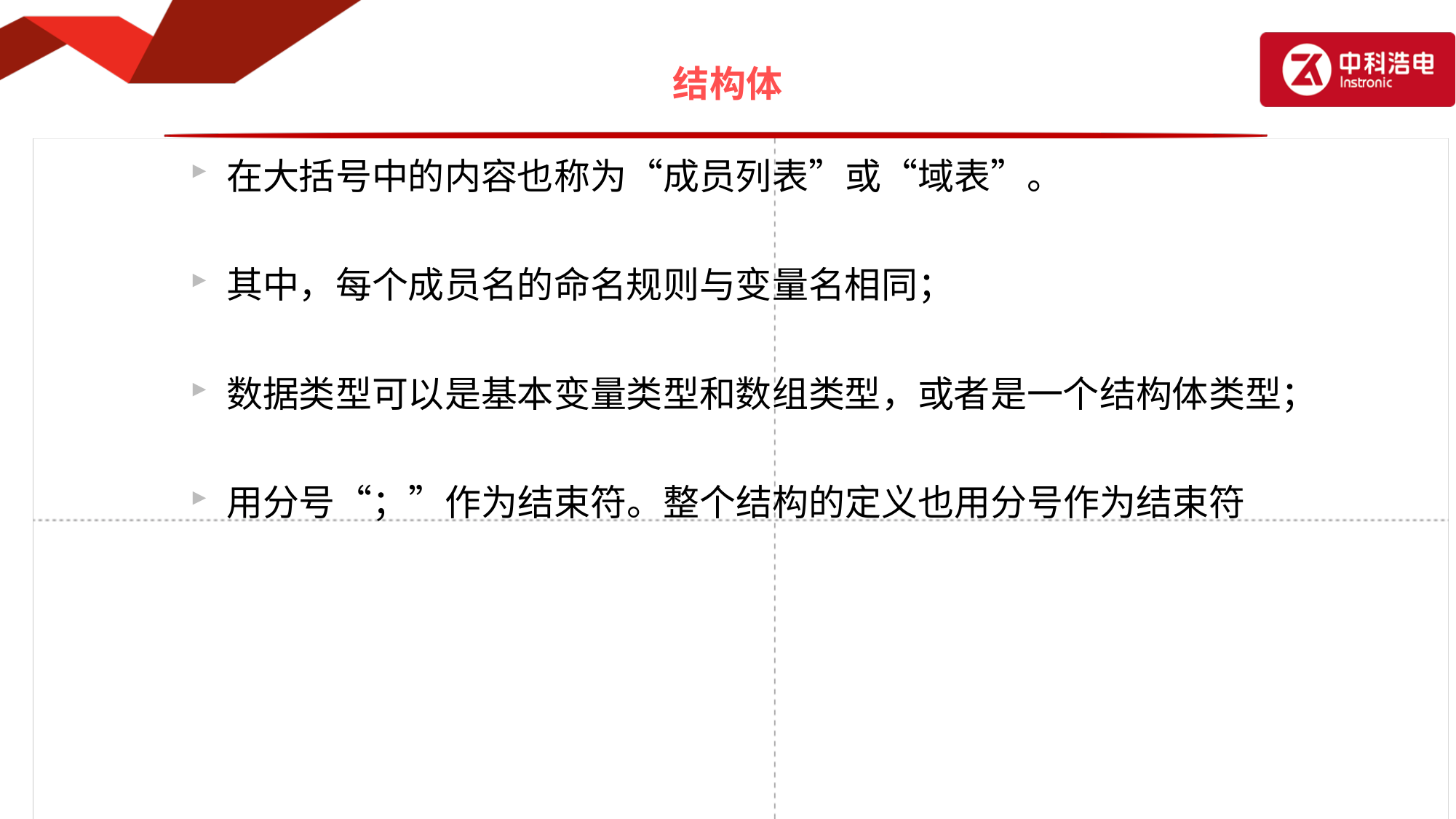

# 结构体
在大括号中的内容也称为“成员列表”或“域表”。

其中，每个成员名的命名规则与变量名相同；

数据类型可以是基本变量类型和数组类型，或者是一个结构体类型；

用分号“；”作为结束符。整个结构的定义也用分号作为结束符